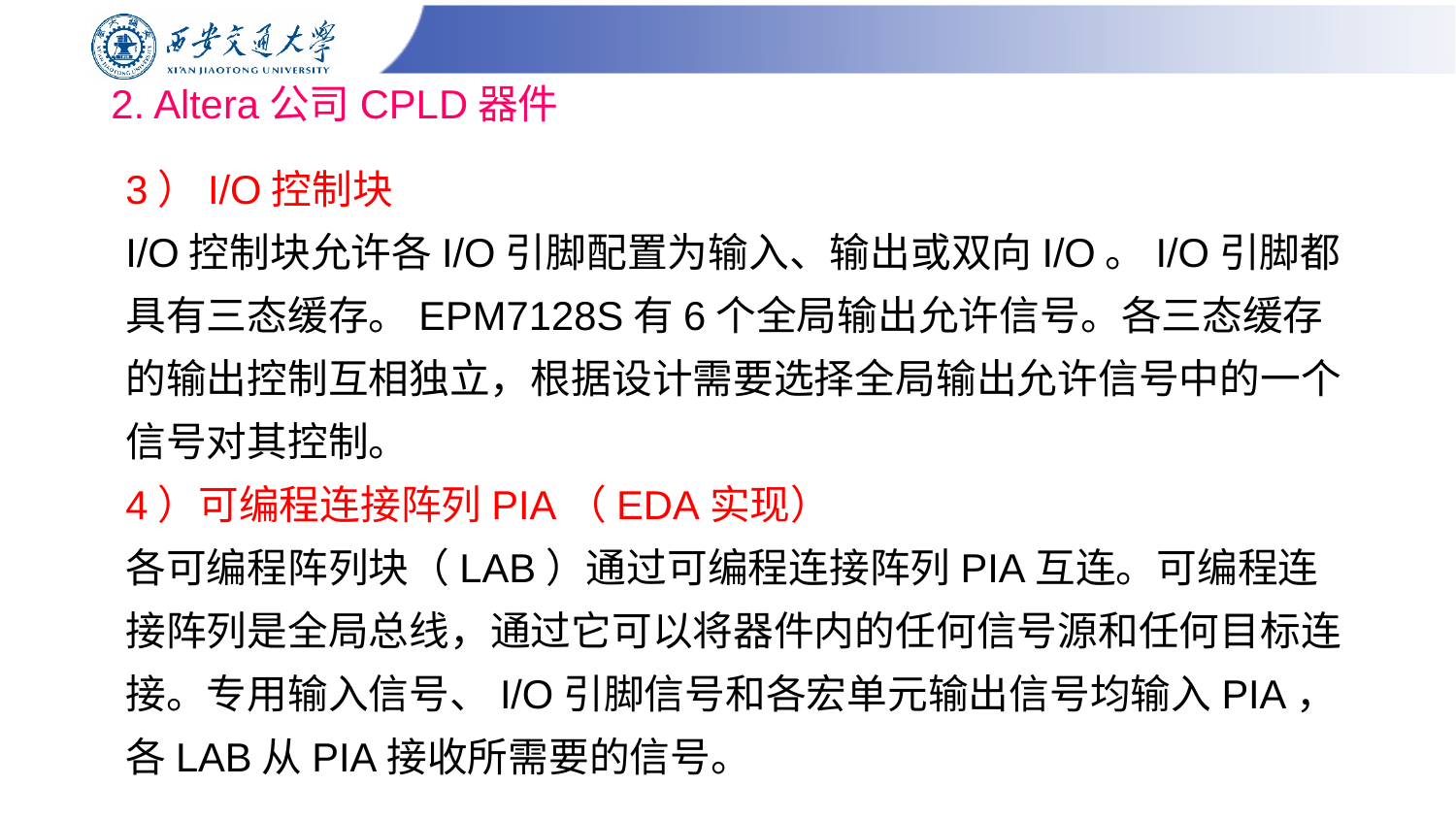

2. Altera公司CPLD器件
3）I/O控制块
I/O控制块允许各I/O引脚配置为输入、输出或双向I/O。I/O引脚都具有三态缓存。EPM7128S有6个全局输出允许信号。各三态缓存的输出控制互相独立，根据设计需要选择全局输出允许信号中的一个信号对其控制。
4）可编程连接阵列PIA（EDA实现）
各可编程阵列块（LAB）通过可编程连接阵列PIA互连。可编程连接阵列是全局总线，通过它可以将器件内的任何信号源和任何目标连接。专用输入信号、I/O引脚信号和各宏单元输出信号均输入PIA，各LAB从PIA接收所需要的信号。